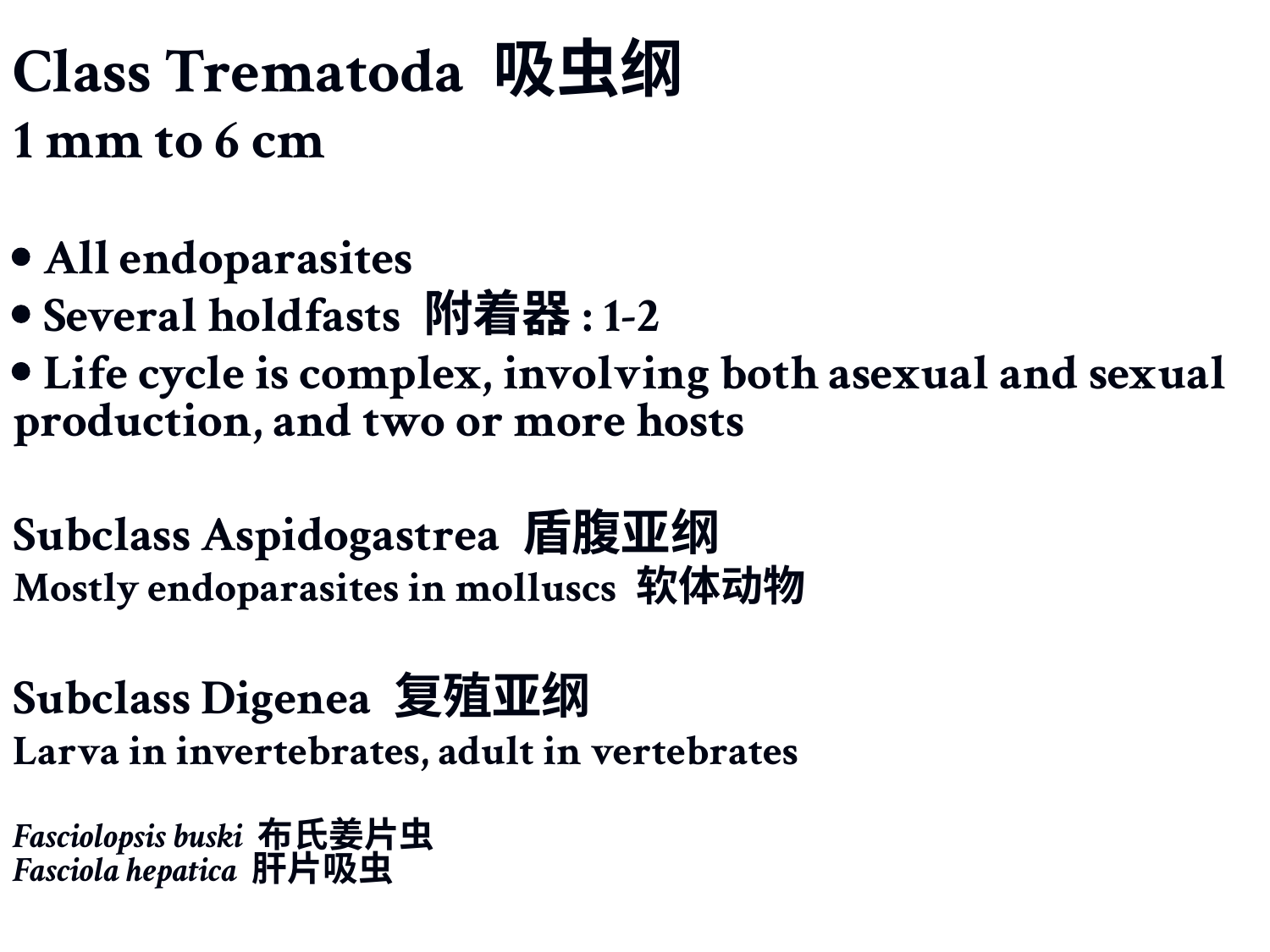

Class Trematoda 吸虫纲
1 mm to 6 cm

• All endoparasites
• Several holdfasts 附着器: 1-2
• Life cycle is complex, involving both asexual and sexual production, and two or more hosts

Subclass Aspidogastrea 盾腹亚纲
Mostly endoparasites in molluscs 软体动物

Subclass Digenea 复殖亚纲
Larva in invertebrates, adult in vertebrates

Fasciolopsis buski 布氏姜片虫
Fasciola hepatica 肝片吸虫